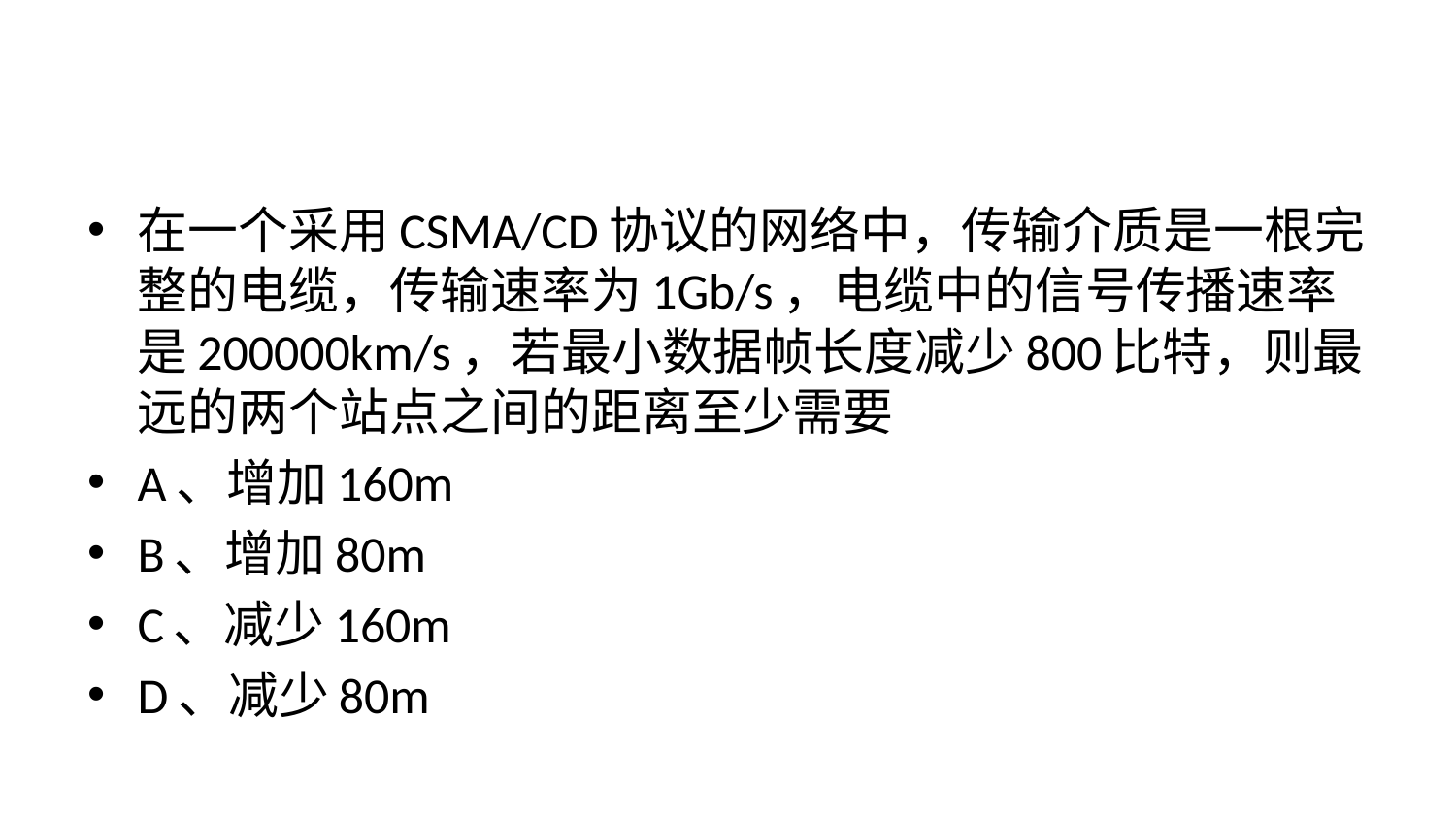

#
在一个采用CSMA/CD协议的网络中，传输介质是一根完整的电缆，传输速率为1Gb/s，电缆中的信号传播速率是200000km/s，若最小数据帧长度减少800比特，则最远的两个站点之间的距离至少需要
A、增加160m
B、增加80m
C、减少160m
D、减少80m